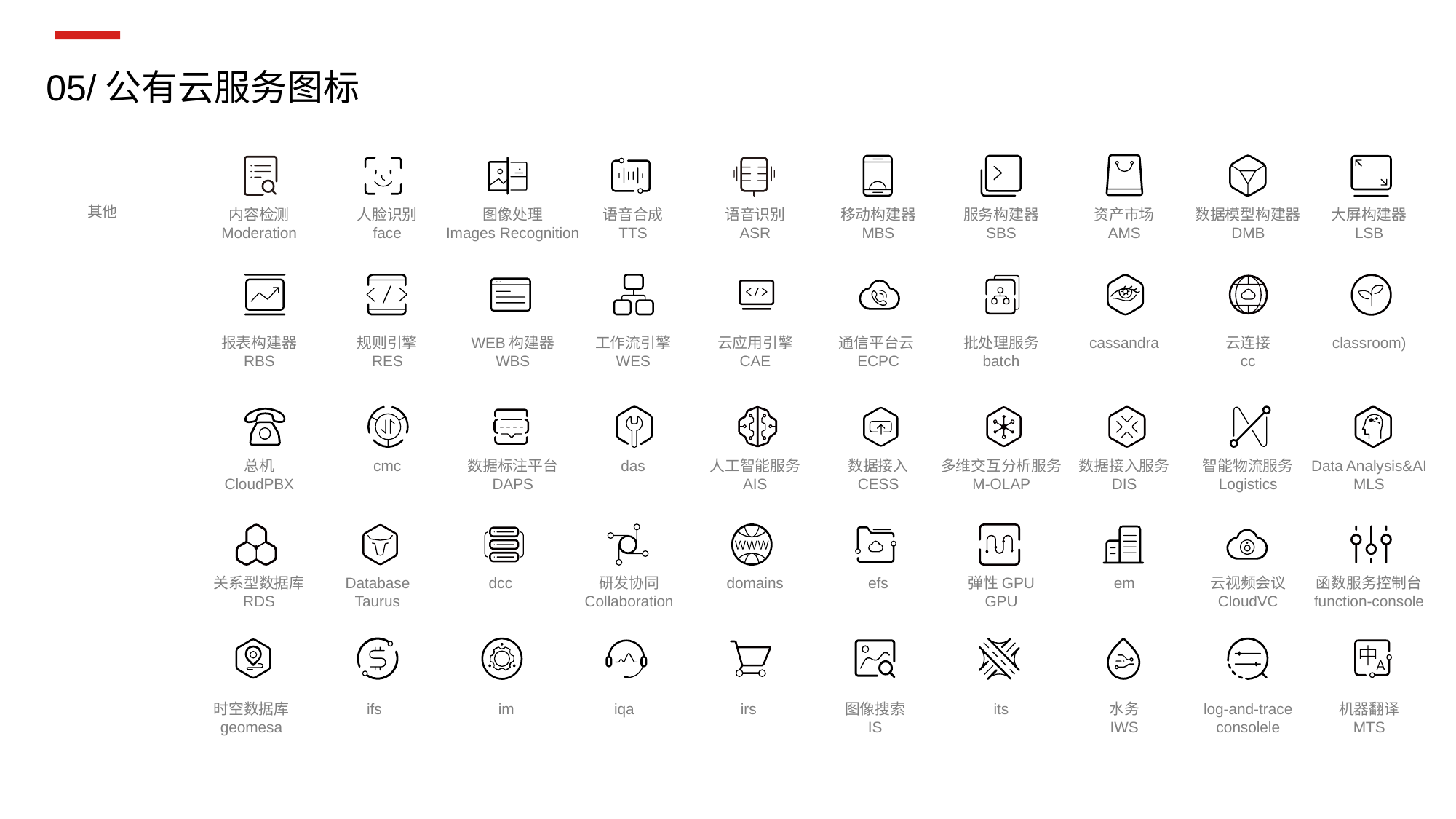

05/公有云服务图标

其他
内容检测
Moderation
人脸识别
face
图像处理
Images Recognition
语音合成
TTS
语音识别
ASR
移动构建器
MBS
服务构建器
SBS
资产市场
AMS
数据模型构建器
DMB
大屏构建器
LSB

报表构建器
RBS
规则引擎
RES
WEB构建器
WBS
工作流引擎
WES
云应用引擎
CAE
通信平台云
ECPC
批处理服务
batch
cassandra
云连接
cc
classroom)

cmc
das
总机
CloudPBX
数据标注平台
DAPS
人工智能服务
AIS
数据接入
CESS
多维交互分析服务
M-OLAP
数据接入服务
DIS
智能物流服务
Logistics
Data Analysis&AI
MLS

dcc
domains
efs
em
关系型数据库
RDS
Database
Taurus
研发协同
Collaboration
弹性GPU
GPU
云视频会议
CloudVC
函数服务控制台
function-console

时空数据库
geomesa
ifs
im
iqa
irs
图像搜索
IS
its
水务
IWS
log-and-trace
consolele
机器翻译
MTS